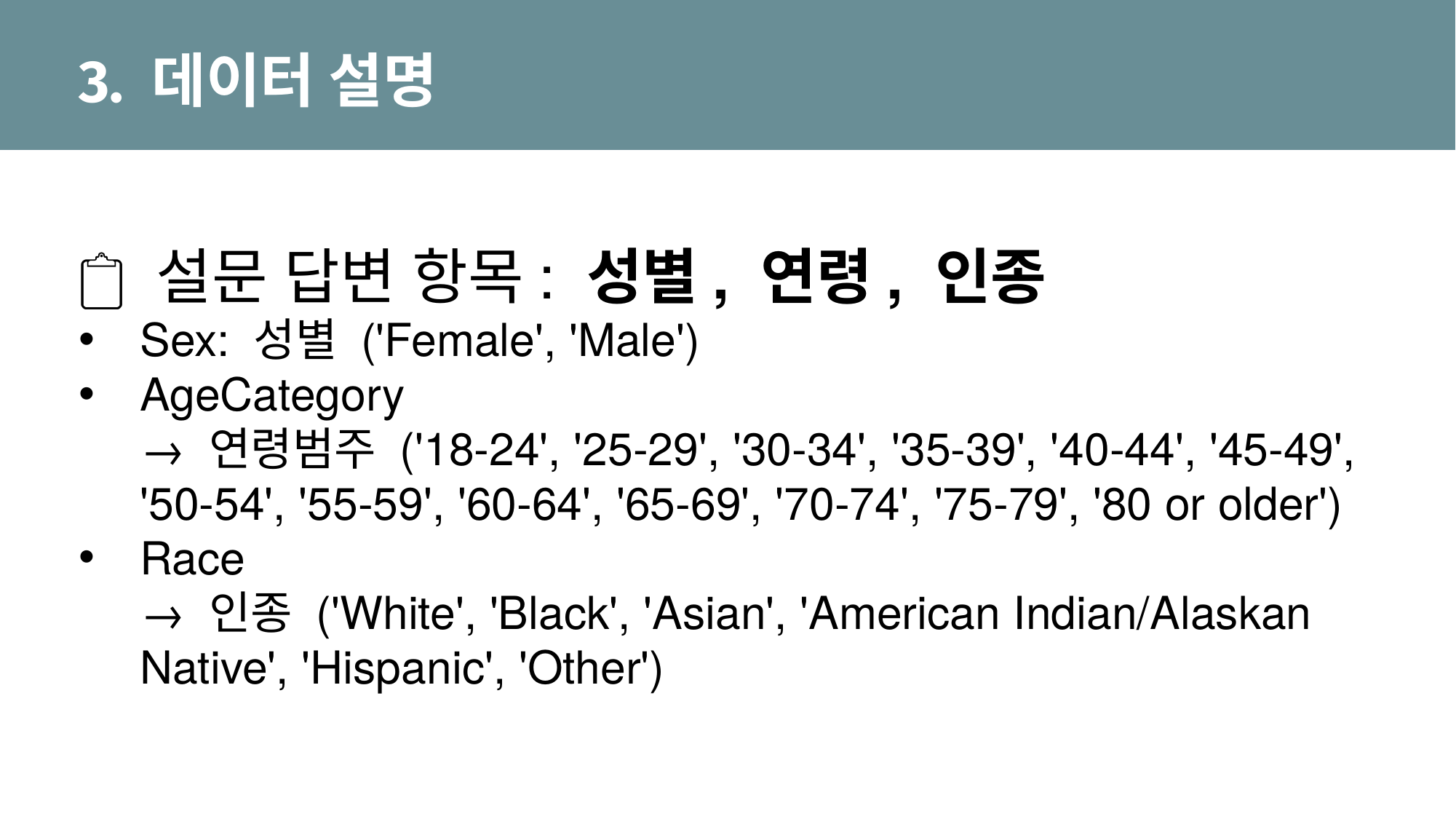

# 3. 데이터 설명
📋 설문 답변 항목: 성별, 연령, 인종
Sex: 성별 ('Female', 'Male')
AgeCategory
→ 연령범주 ('18-24', '25-29', '30-34', '35-39', '40-44', '45-49', '50-54', '55-59', '60-64', '65-69', '70-74', '75-79', '80 or older')
Race
→ 인종 ('White', 'Black', 'Asian', 'American Indian/Alaskan Native', 'Hispanic', 'Other')